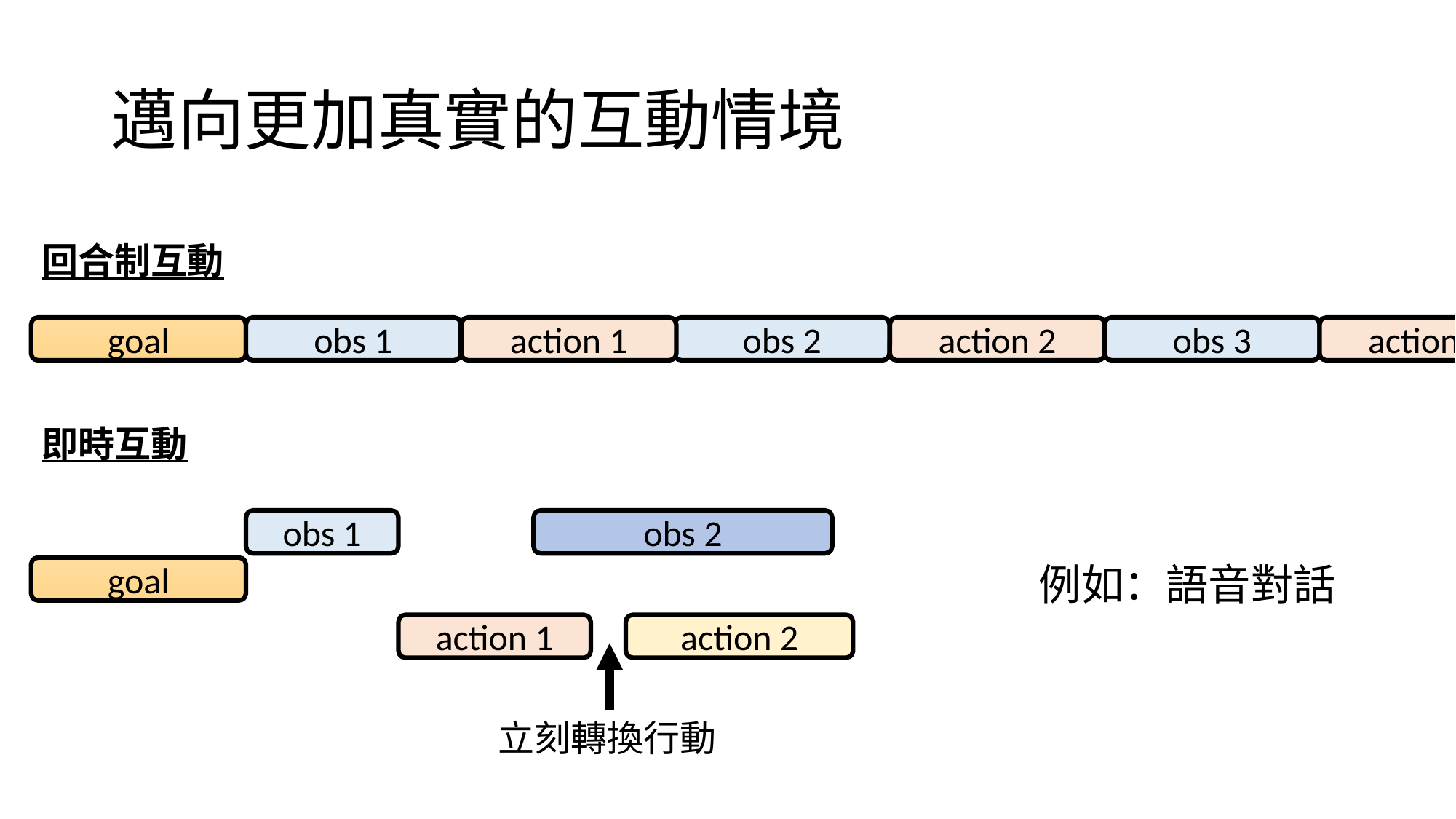

# 邁向更加真實的互動情境
回合制互動
goal
obs 1
action 1
obs 2
action 2
obs 3
action 3
即時互動
obs 1
obs 2
例如：語音對話
goal
action 1
action 2
立刻轉換行動